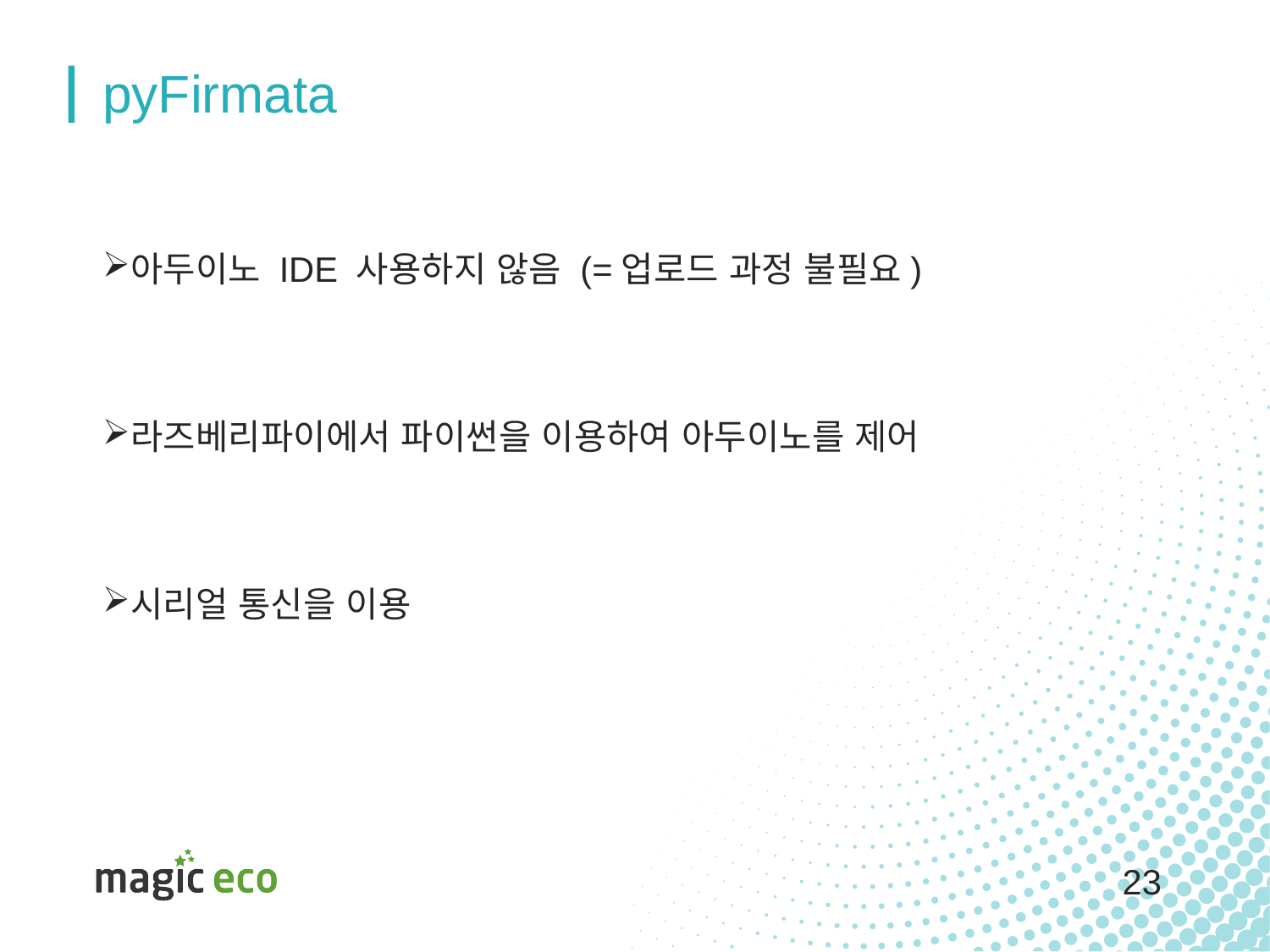

# pyFirmata
아두이노 IDE 사용하지 않음 (=업로드 과정 불필요)

라즈베리파이에서 파이썬을 이용하여 아두이노를 제어

시리얼 통신을 이용